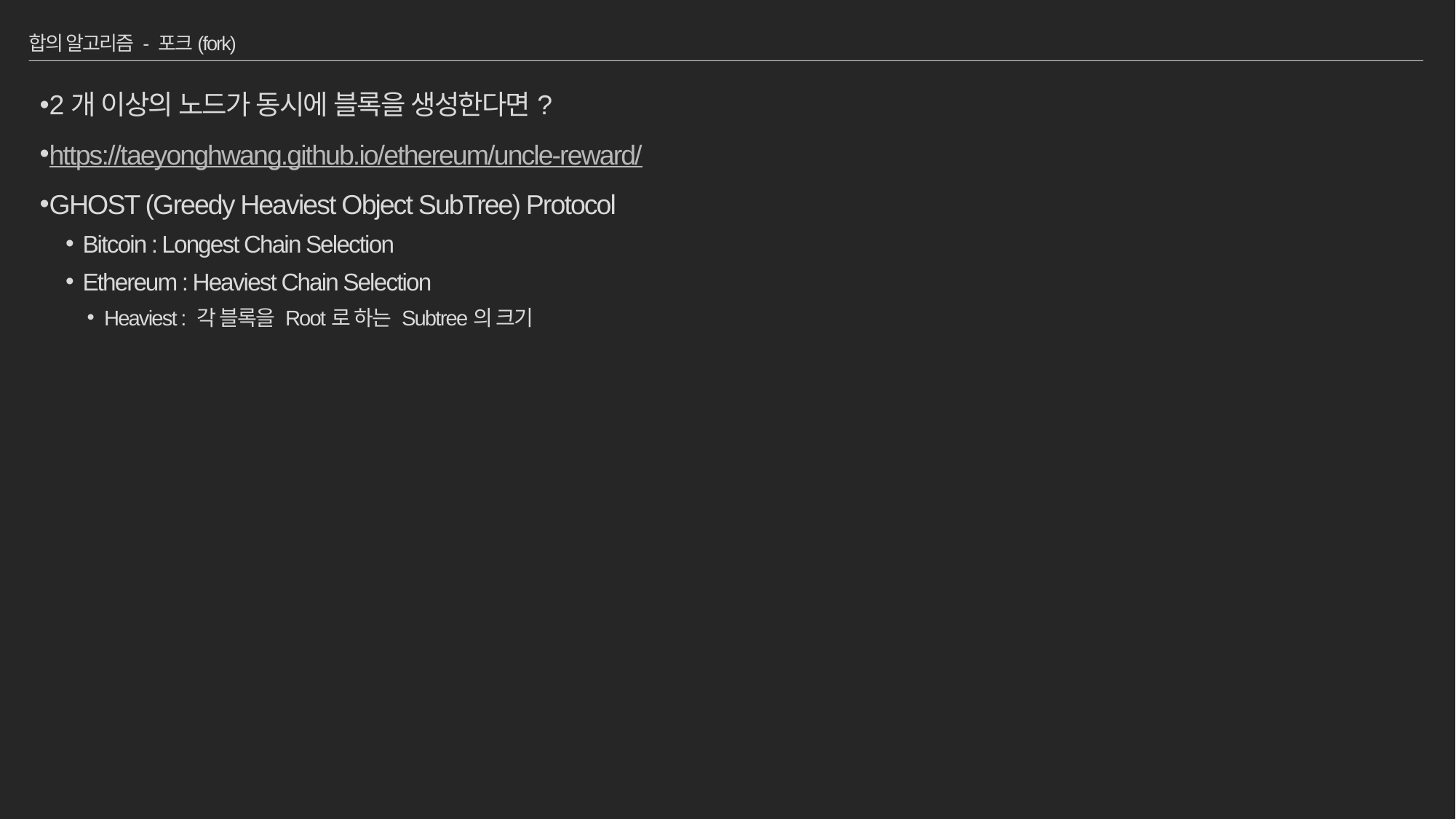

# 합의 알고리즘 - 포크(fork)
2개 이상의 노드가 동시에 블록을 생성한다면?
https://taeyonghwang.github.io/ethereum/uncle-reward/
GHOST (Greedy Heaviest Object SubTree) Protocol
Bitcoin : Longest Chain Selection
Ethereum : Heaviest Chain Selection
Heaviest : 각 블록을 Root로 하는 Subtree의 크기